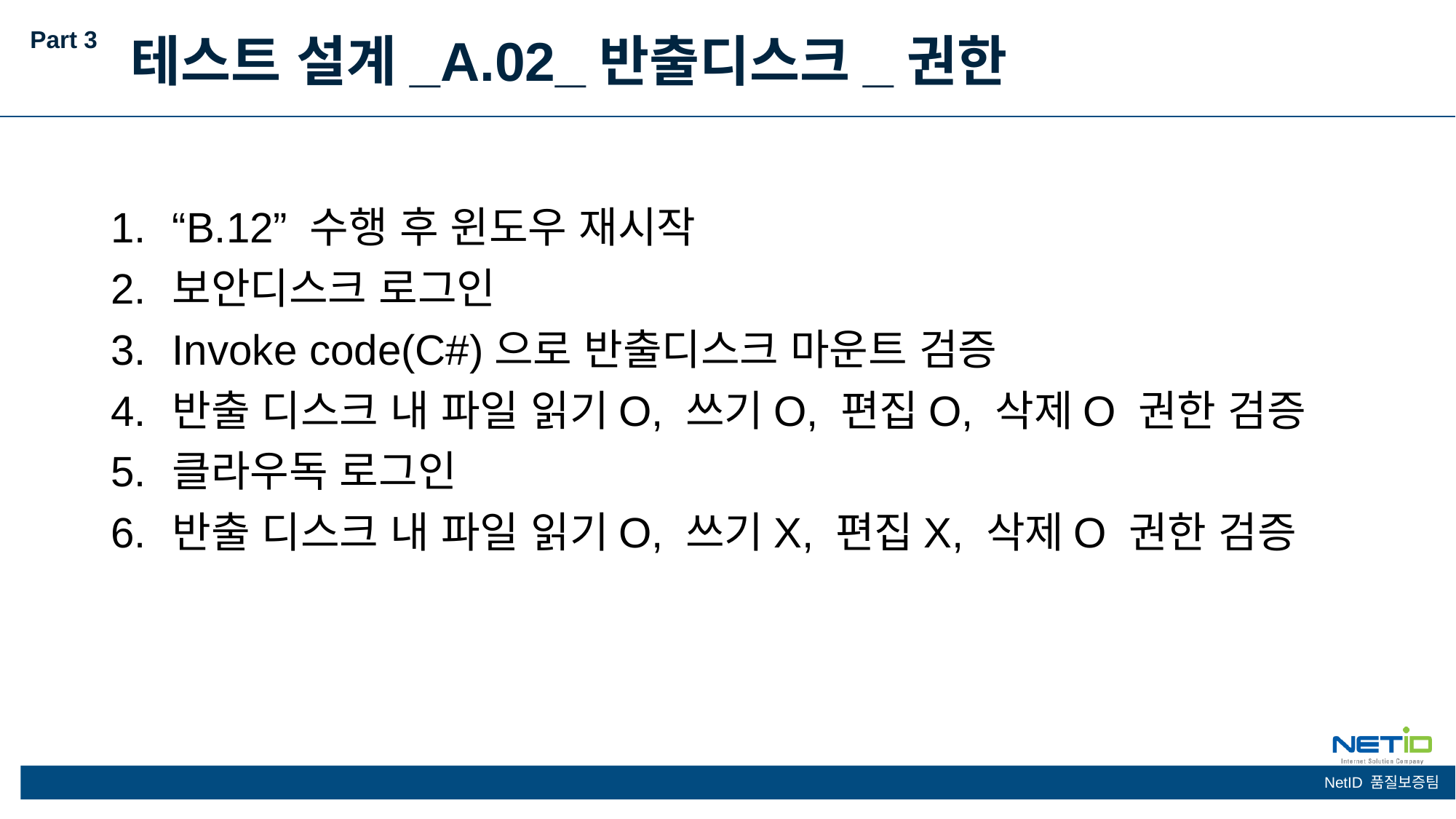

Part 3
테스트 설계_A.02_반출디스크_권한

“B.12” 수행 후 윈도우 재시작
보안디스크 로그인
Invoke code(C#)으로 반출디스크 마운트 검증
반출 디스크 내 파일 읽기O, 쓰기O, 편집O, 삭제O 권한 검증
클라우독 로그인
반출 디스크 내 파일 읽기O, 쓰기X, 편집X, 삭제O 권한 검증